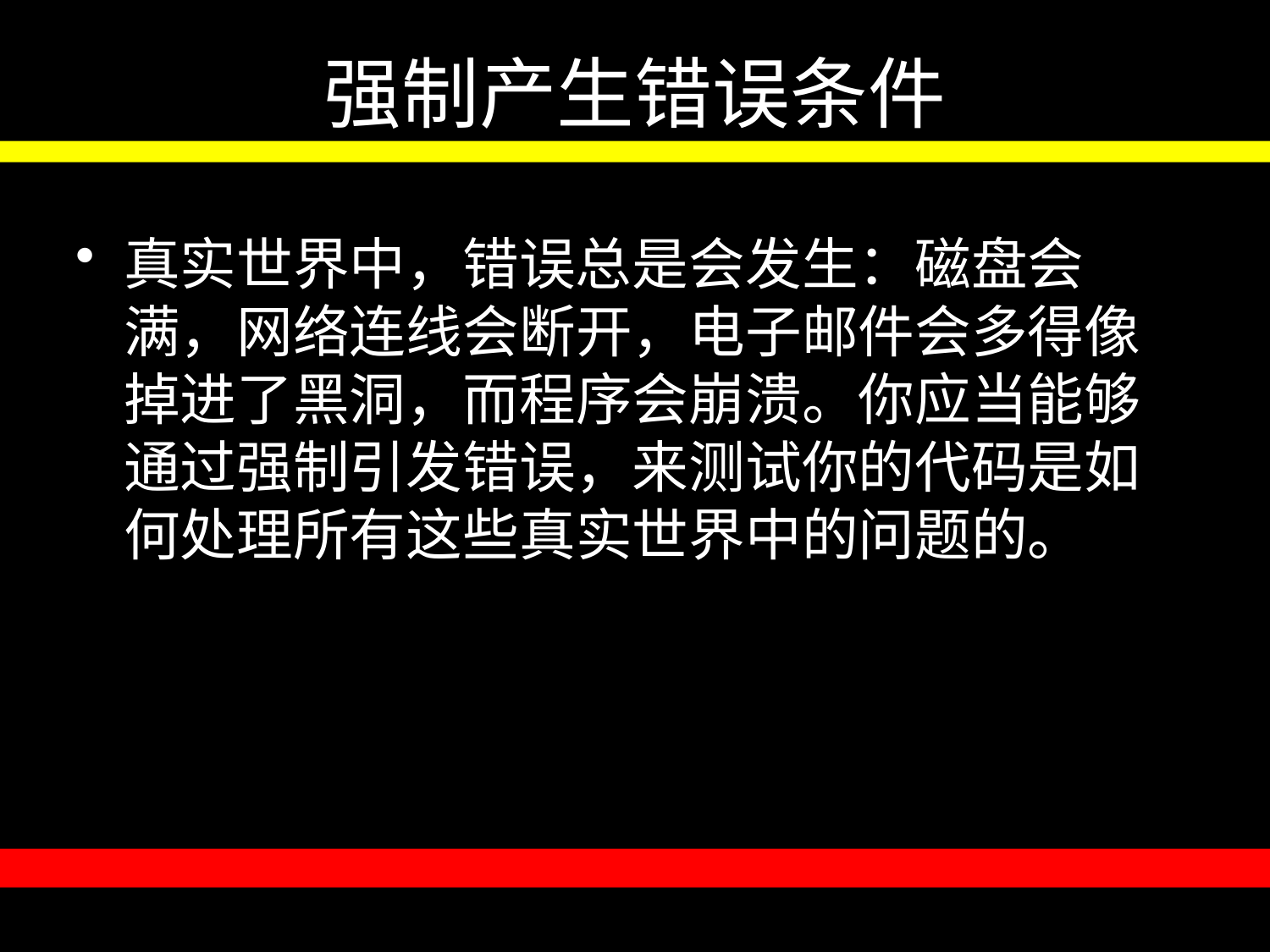

# 强制产生错误条件
真实世界中，错误总是会发生：磁盘会满，网络连线会断开，电子邮件会多得像掉进了黑洞，而程序会崩溃。你应当能够通过强制引发错误，来测试你的代码是如何处理所有这些真实世界中的问题的。